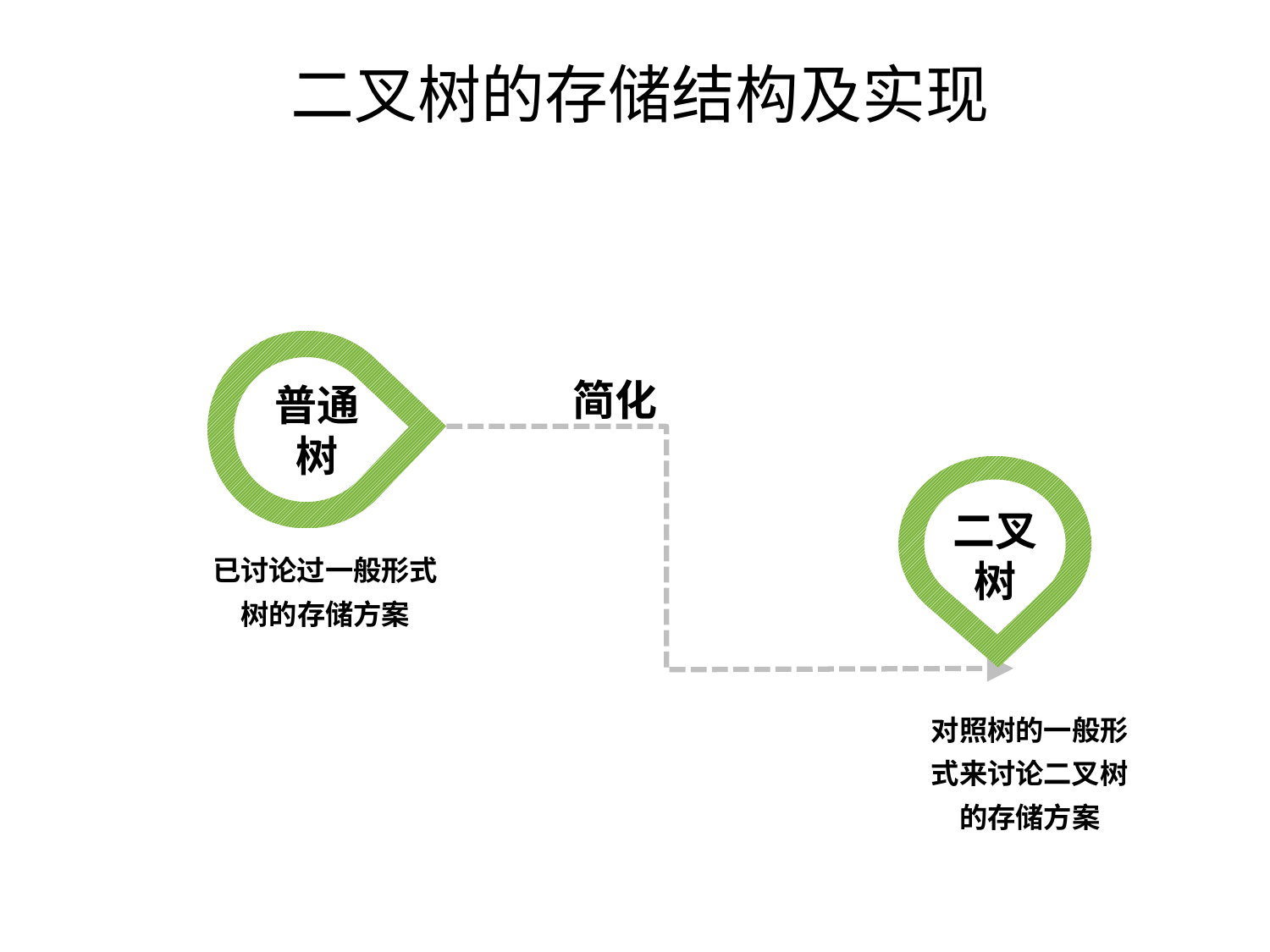

# 二叉树的存储结构及实现
普通
树
简化

二叉
树
已讨论过一般形式树的存储方案
对照树的一般形式来讨论二叉树的存储方案